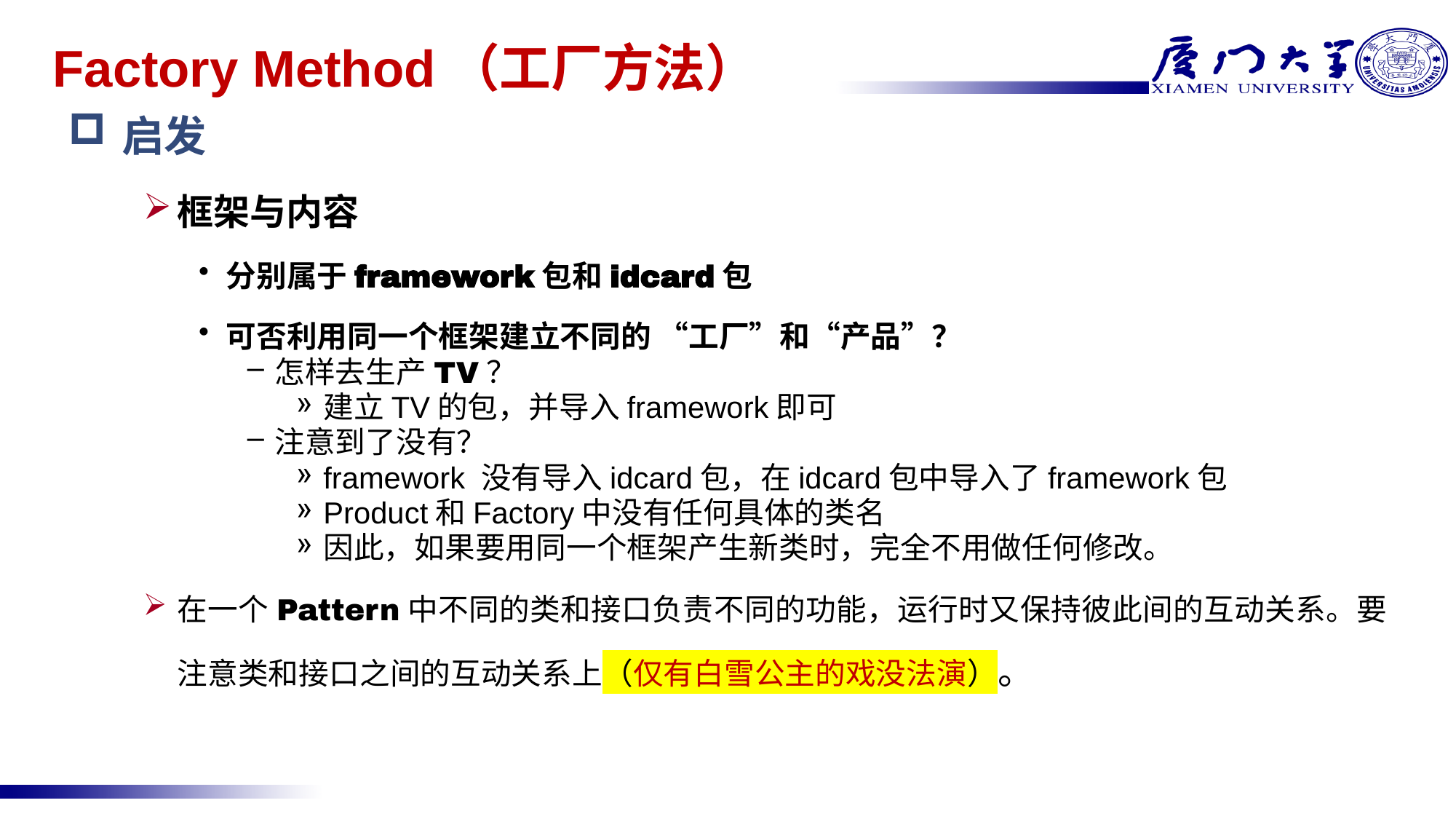

# Factory Method（工厂方法）
启发
框架与内容
分别属于framework包和idcard包
可否利用同一个框架建立不同的 “工厂”和“产品”？
怎样去生产TV？
建立TV的包，并导入framework即可
注意到了没有？
framework 没有导入idcard包，在idcard包中导入了framework包
Product和Factory中没有任何具体的类名
因此，如果要用同一个框架产生新类时，完全不用做任何修改。
在一个Pattern中不同的类和接口负责不同的功能，运行时又保持彼此间的互动关系。要注意类和接口之间的互动关系上（仅有白雪公主的戏没法演）。